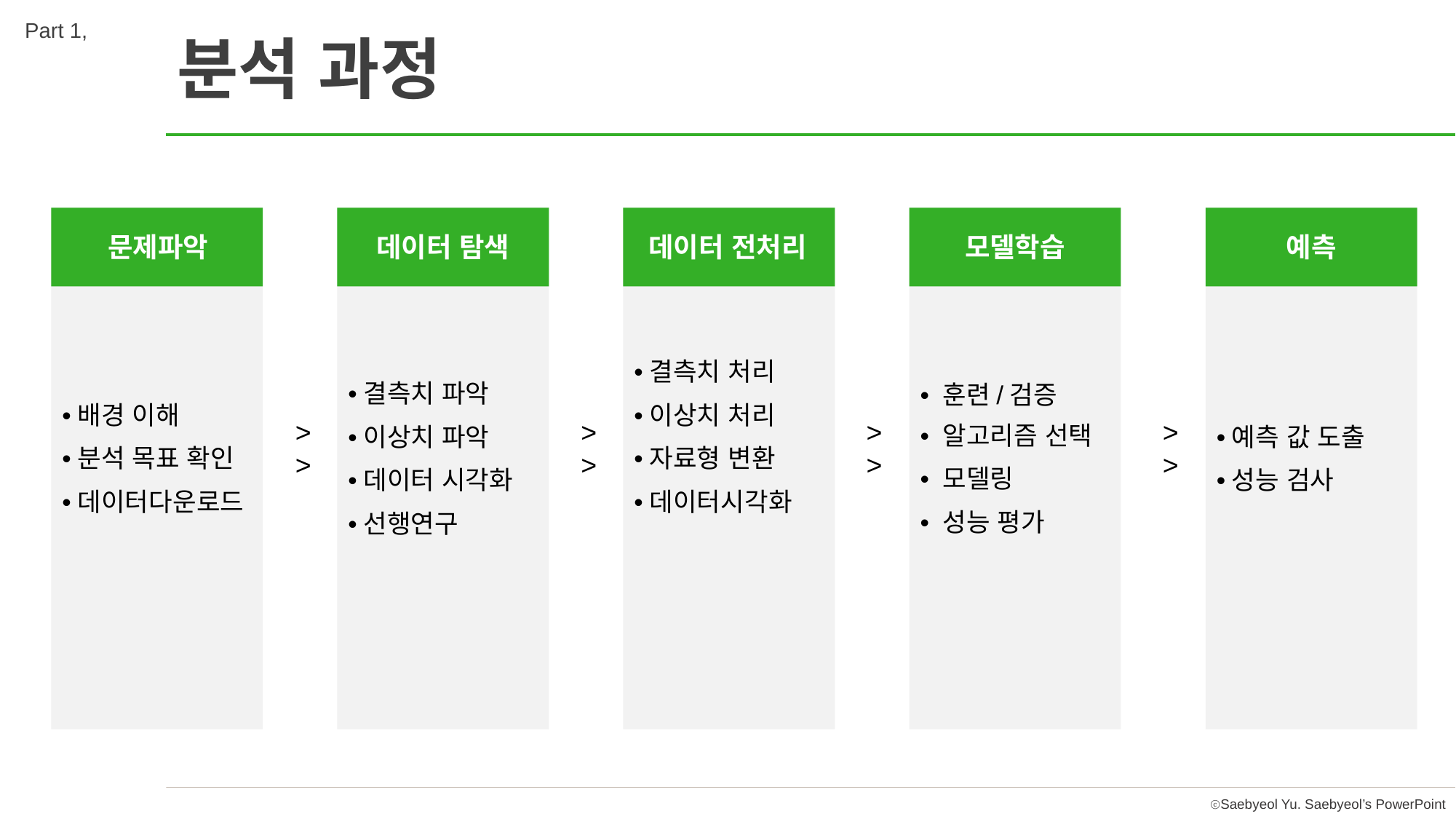

Part 1,
분석 과정
•배경 이해
•분석 목표 확인
•데이터다운로드

•결측치 파악
•이상치 파악
•데이터 시각화
•선행연구

•결측치 처리
•이상치 처리
•자료형 변환
•데이터시각화

• 훈련/검증
• 알고리즘 선택
• 모델링
• 성능 평가

•예측 값 도출
•성능 검사

문제파악
데이터 탐색
데이터 전처리
모델학습
예측
>>
>>
>>
>>